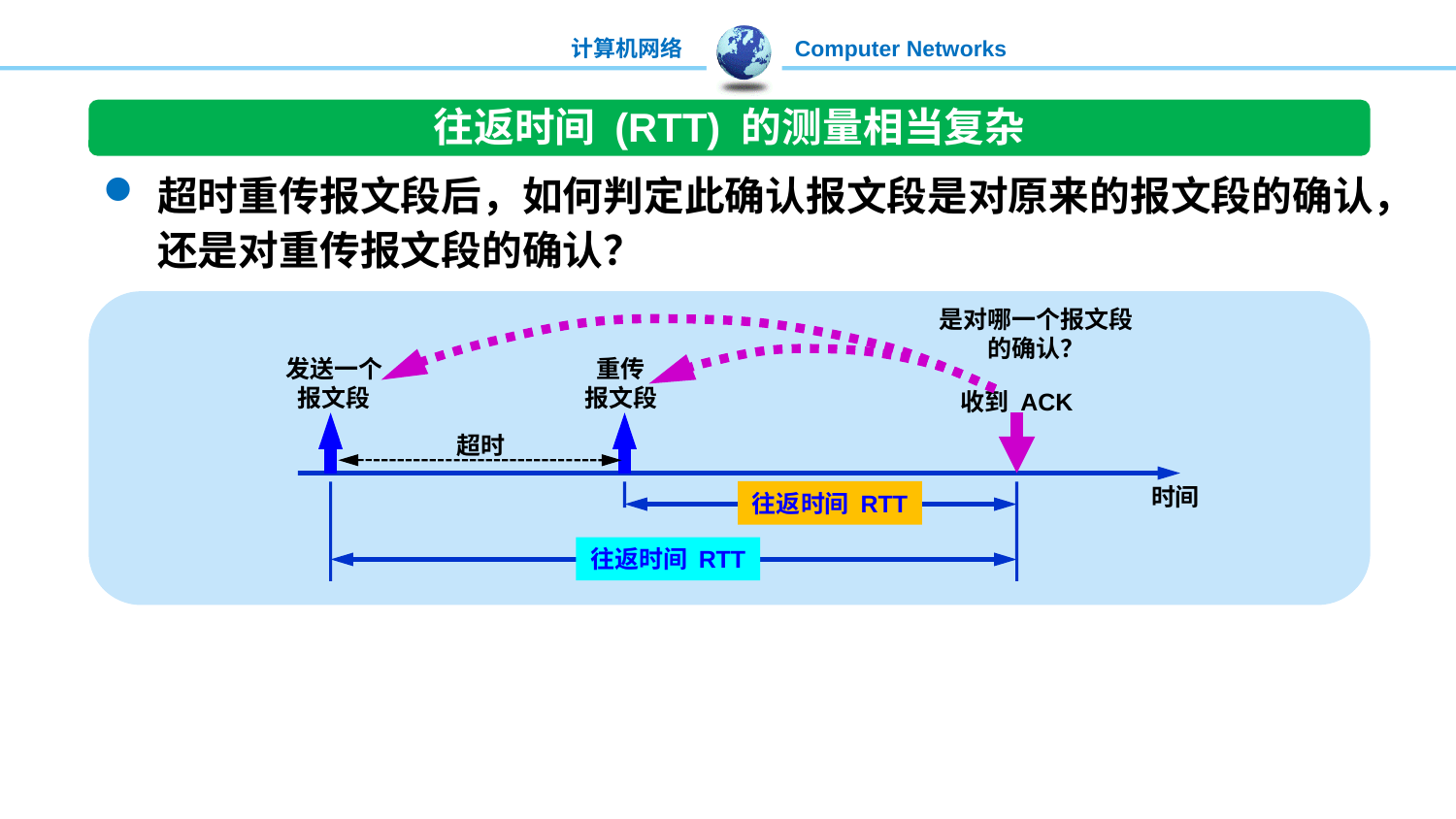

往返时间 (RTT) 的测量相当复杂

超时重传报文段后，如何判定此确认报文段是对原来的报文段的确认，还是对重传报文段的确认？

是对哪一个报文段
的确认？

发送一个
报文段
重传
报文段

收到 ACK
超时

时间
往返时间 RTT

往返时间 RTT